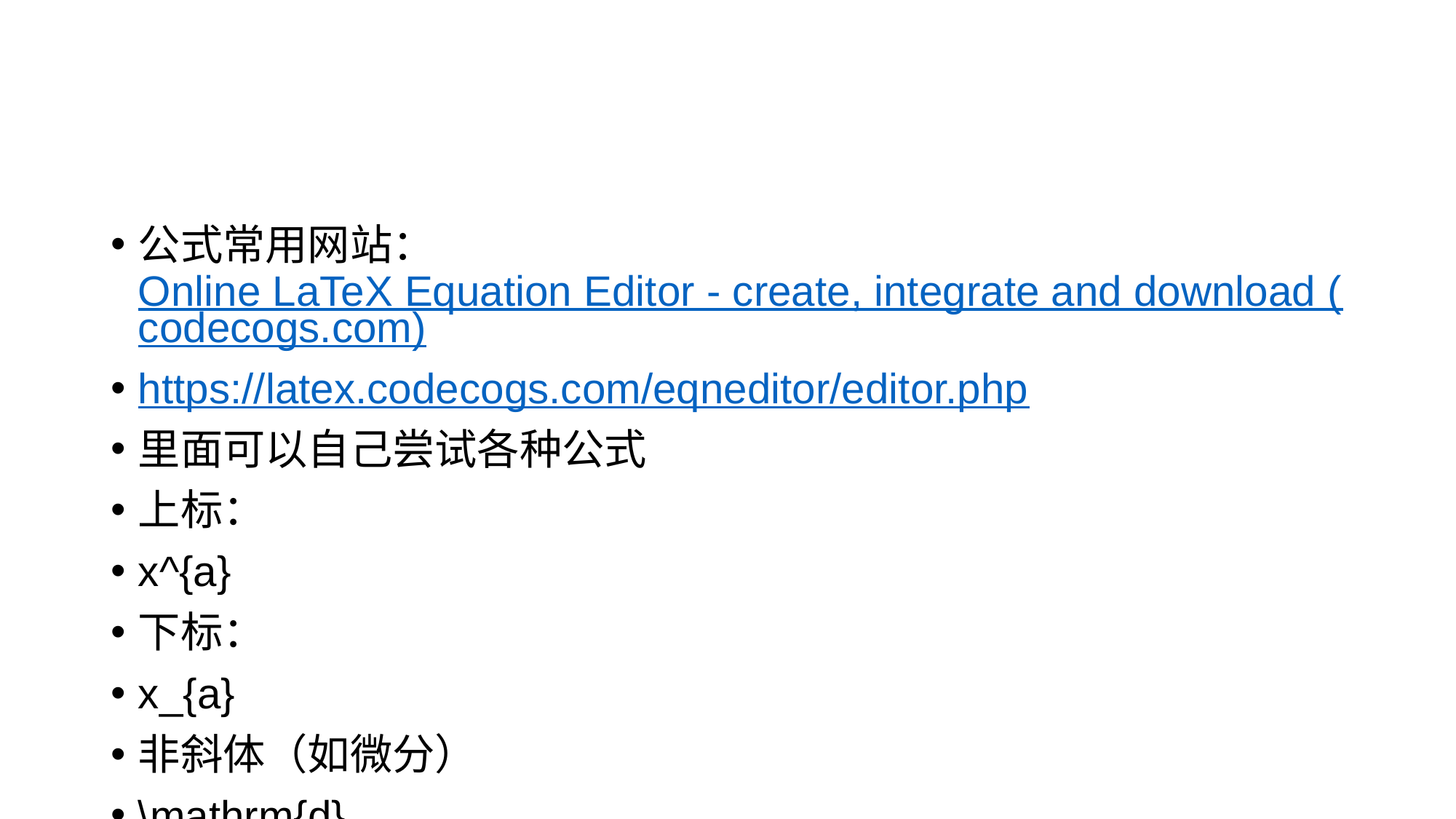

#
公式常用网站：Online LaTeX Equation Editor - create, integrate and download (codecogs.com)
https://latex.codecogs.com/eqneditor/editor.php
里面可以自己尝试各种公式
上标：
x^{a}
下标：
x_{a}
非斜体（如微分）
\mathrm{d}